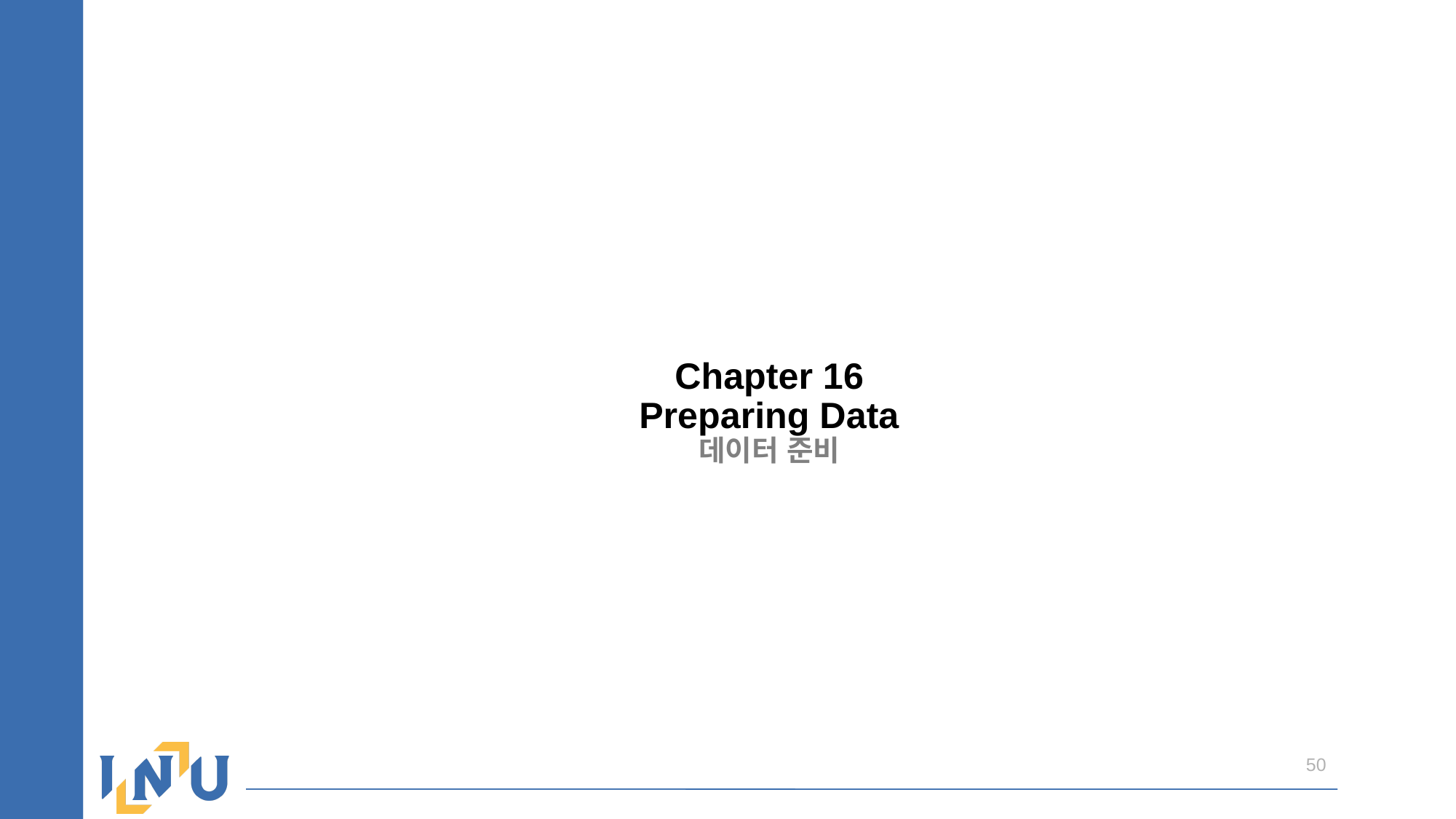

# Chapter 16 Preparing Data 데이터 준비
50